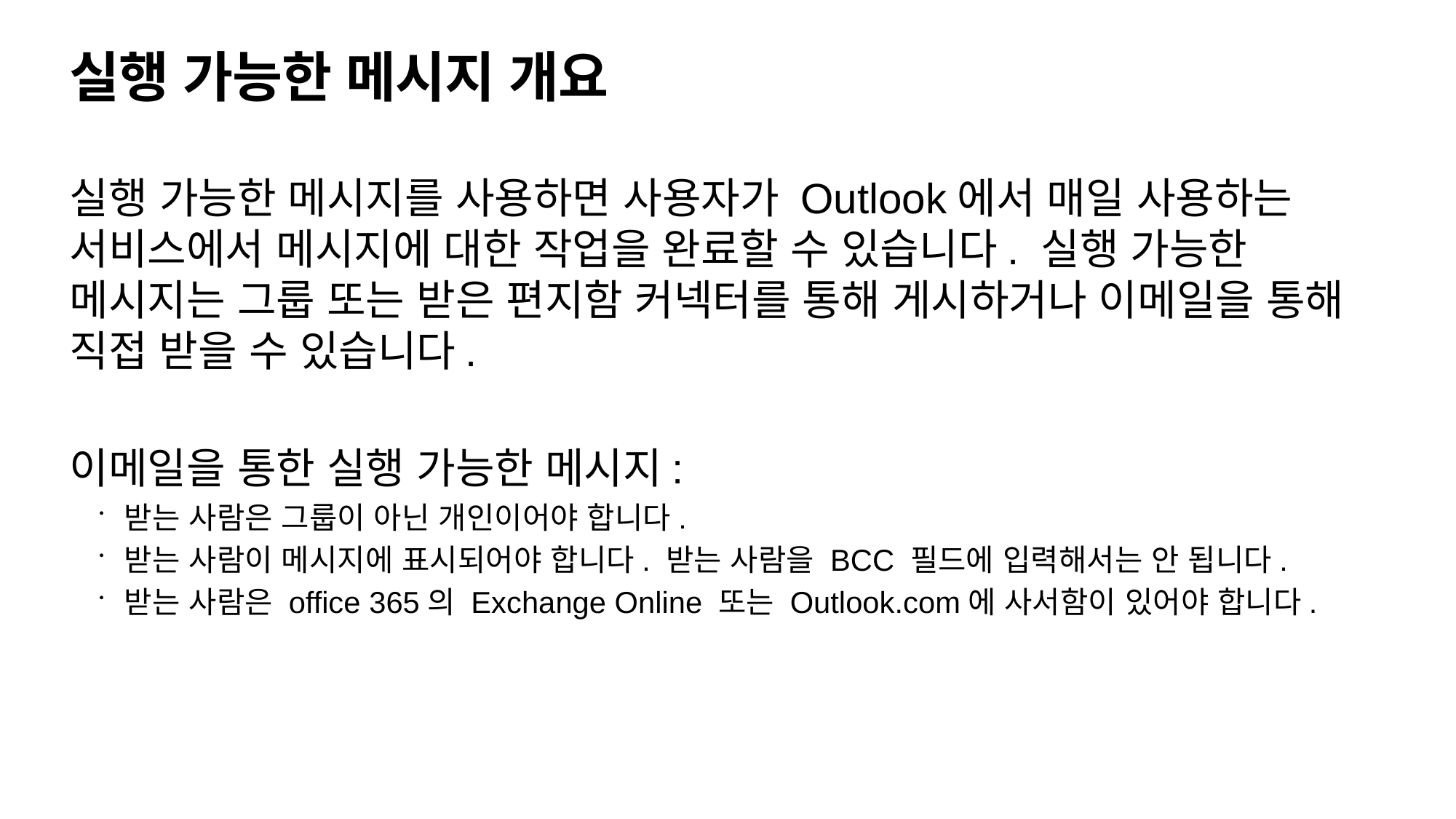

# 실행 가능한 메시지 개요
실행 가능한 메시지를 사용하면 사용자가 Outlook에서 매일 사용하는 서비스에서 메시지에 대한 작업을 완료할 수 있습니다. 실행 가능한 메시지는 그룹 또는 받은 편지함 커넥터를 통해 게시하거나 이메일을 통해 직접 받을 수 있습니다.

이메일을 통한 실행 가능한 메시지:
받는 사람은 그룹이 아닌 개인이어야 합니다.
받는 사람이 메시지에 표시되어야 합니다. 받는 사람을 BCC 필드에 입력해서는 안 됩니다.
받는 사람은 office 365의 Exchange Online 또는 Outlook.com에 사서함이 있어야 합니다.